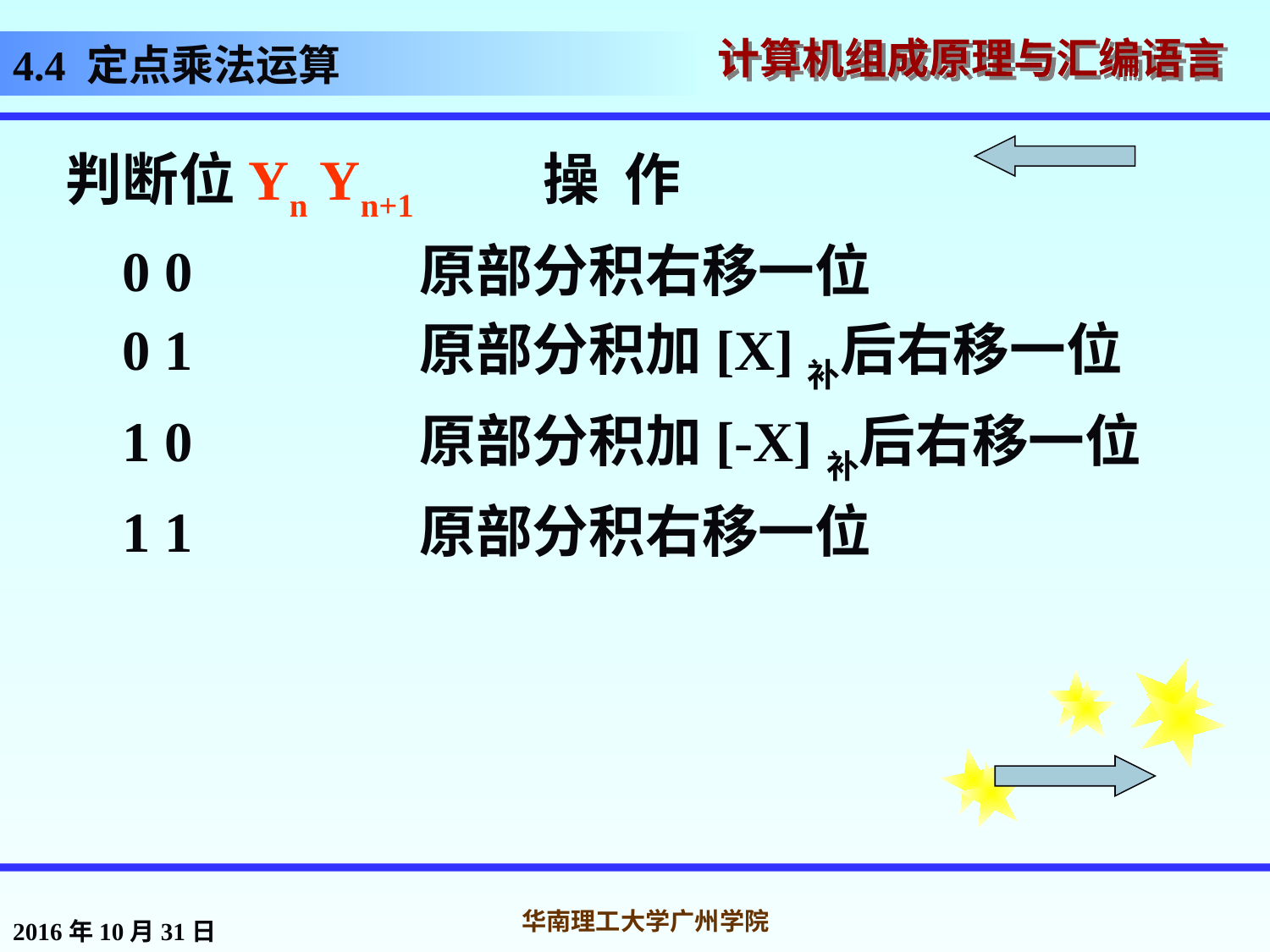

# 4.4 定点乘法运算

判断位Yn Yn+1              操  作
    0 0               原部分积右移一位
    0 1               原部分积加[X]补后右移一位
    1 0               原部分积加[-X]补后右移一位
    1 1               原部分积右移一位

2016年10月31日
华南理工大学广州学院